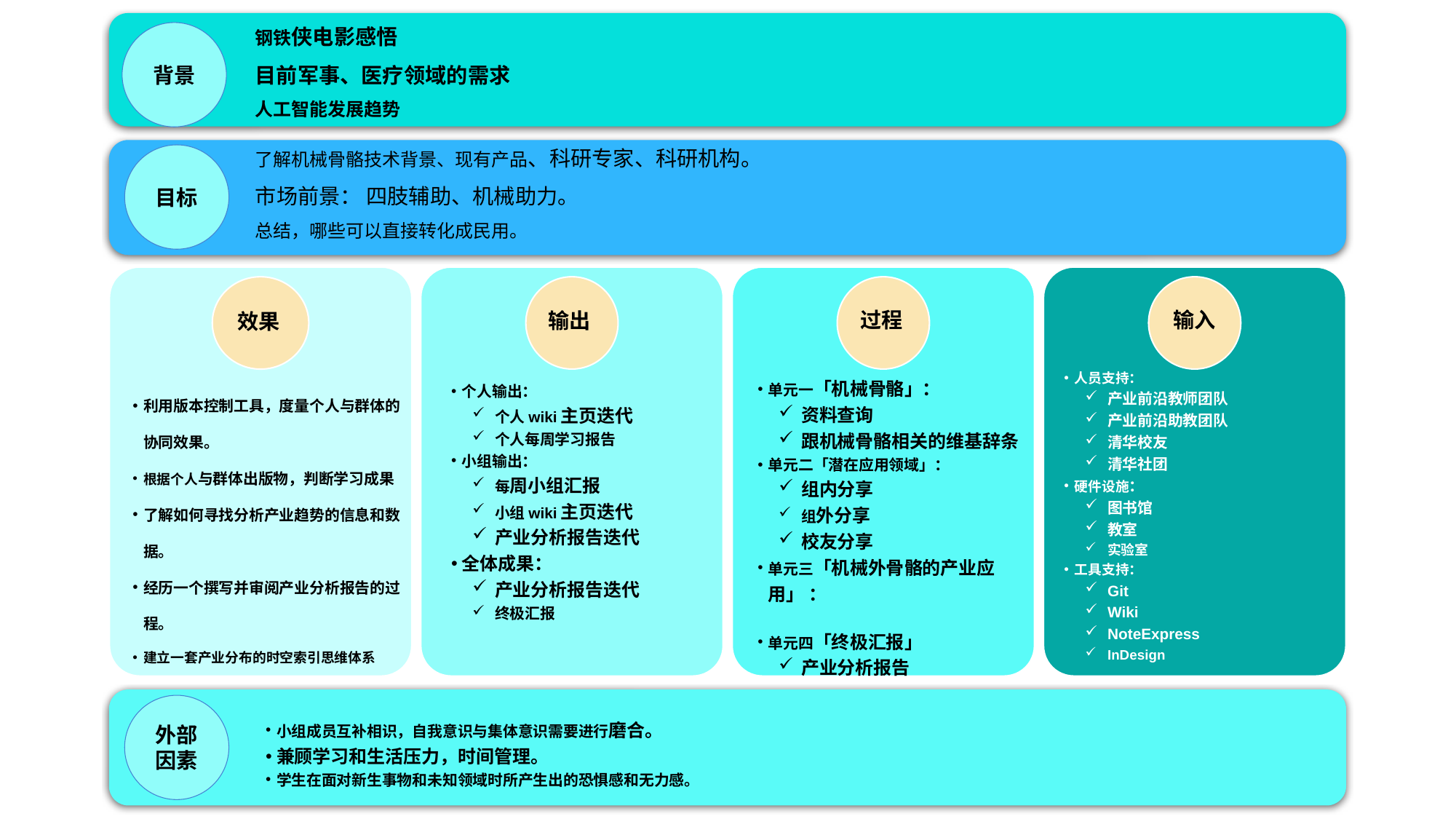

钢铁侠电影感悟
目前军事、医疗领域的需求
人工智能发展趋势

背景
了解机械骨骼技术背景、现有产品、科研专家、科研机构。
市场前景： 四肢辅助、机械助力。
总结，哪些可以直接转化成民用。

目标

过程
输入
输出
效果
人员支持：
产业前沿教师团队
产业前沿助教团队
清华校友
清华社团
硬件设施：
图书馆
教室
实验室
工具支持：
Git
Wiki
NoteExpress
InDesign

单元一「机械骨骼」：
资料查询
跟机械骨骼相关的维基辞条
单元二「潜在应用领域」：
组内分享
组外分享
校友分享
单元三「机械外骨骼的产业应用」 ：

单元四「终极汇报」
产业分析报告

利用版本控制工具，度量个人与群体的协同效果。
根据个人与群体出版物，判断学习成果
了解如何寻找分析产业趋势的信息和数据。
经历一个撰写并审阅产业分析报告的过程。
建立一套产业分布的时空索引思维体系
个人输出：
个人wiki主页迭代
个人每周学习报告
小组输出：
每周小组汇报
小组wiki主页迭代
产业分析报告迭代
全体成果：
产业分析报告迭代
终极汇报

外部因素
小组成员互补相识，自我意识与集体意识需要进行磨合。
兼顾学习和生活压力，时间管理。
学生在面对新生事物和未知领域时所产生出的恐惧感和无力感。